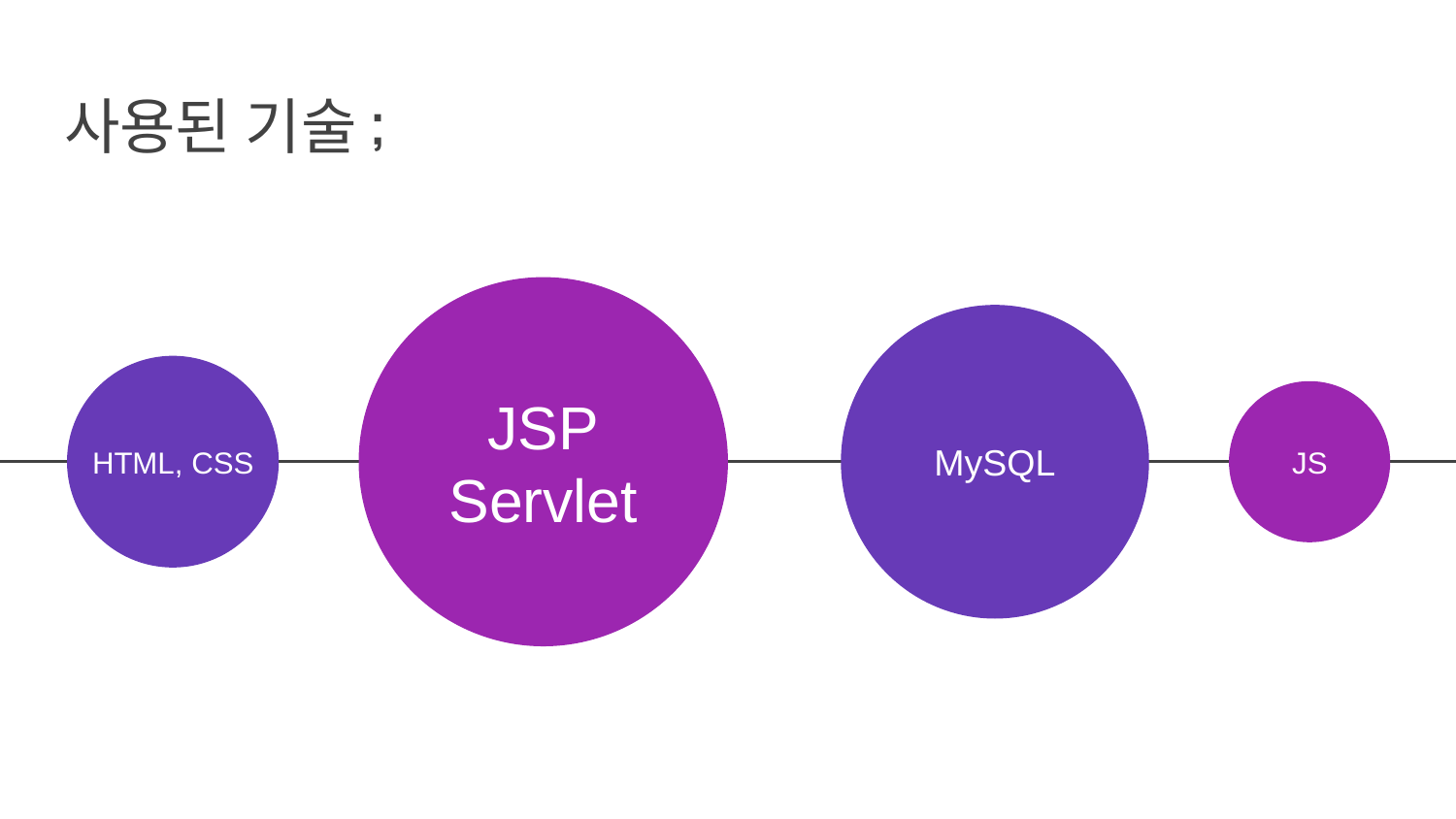

# 사용된 기술;

HTML, CSS
JSP
Servlet
JS
MySQL